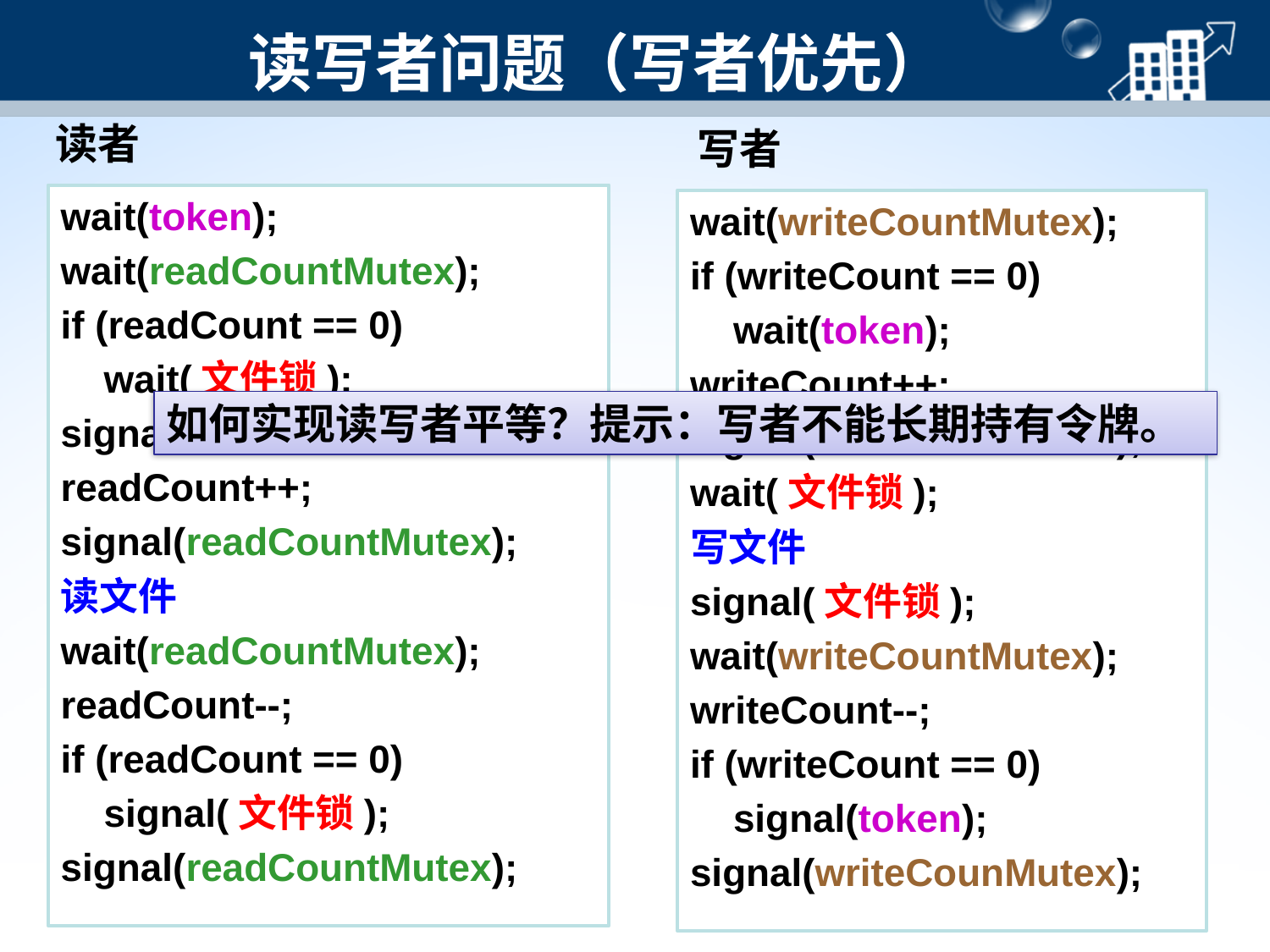

# 读写者问题（写者优先）
读者
wait(token);
wait(readCountMutex);
if (readCount == 0)
    wait(文件锁);
signal(token);
readCount++;
signal(readCountMutex);
读文件
wait(readCountMutex);
readCount--;
if (readCount == 0)
    signal(文件锁);
signal(readCountMutex);

写者
wait(writeCountMutex);
if (writeCount == 0)
    wait(token);
writeCount++;
signal(writeCounMutex);
wait(文件锁);
写文件
signal(文件锁);
wait(writeCountMutex);
writeCount--;
if (writeCount == 0)
    signal(token);
signal(writeCounMutex);
如何实现读写者平等？提示：写者不能长期持有令牌。